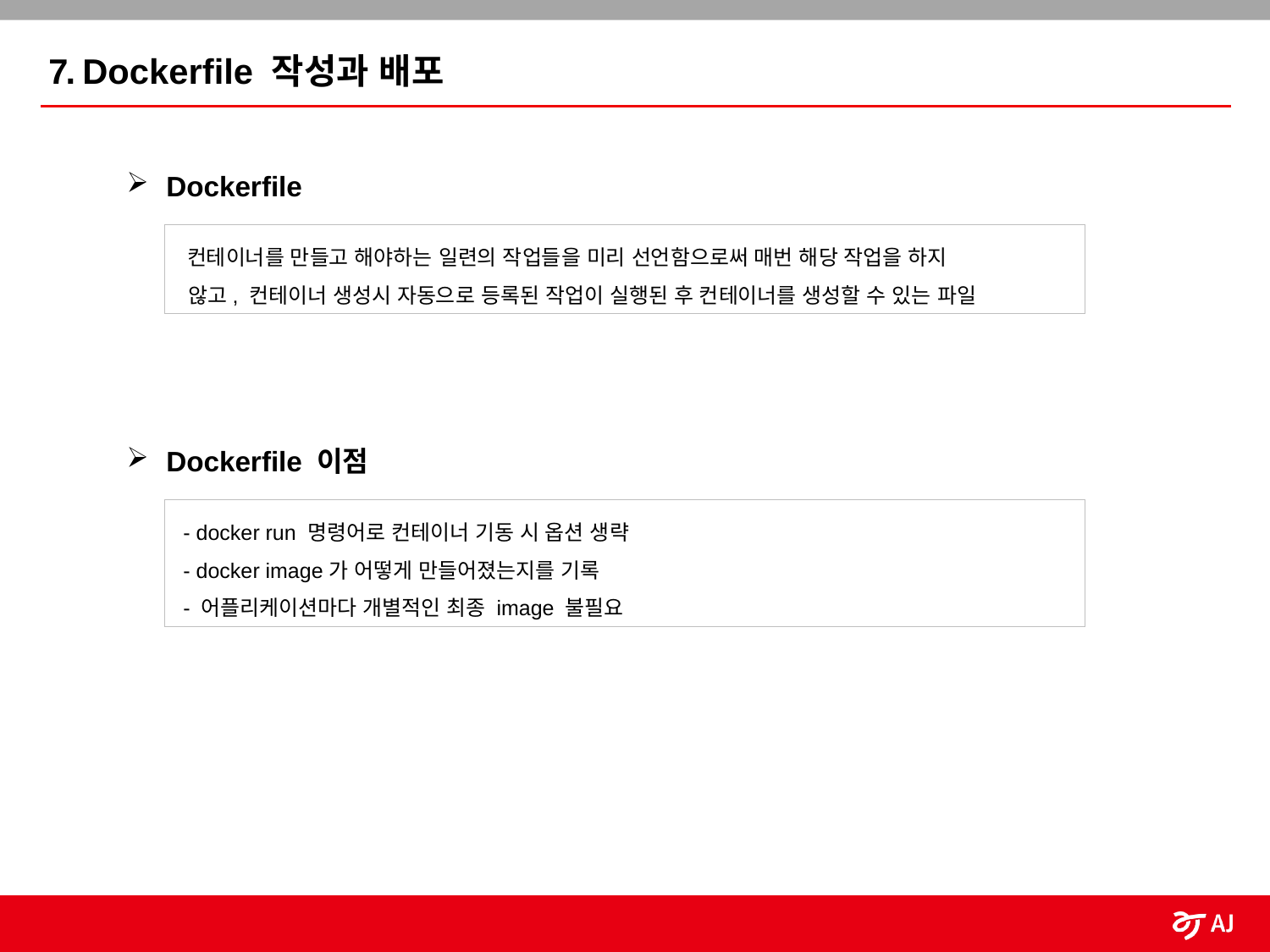

7. Dockerfile 작성과 배포
Dockerfile
 컨테이너를 만들고 해야하는 일련의 작업들을 미리 선언함으로써 매번 해당 작업을 하지
 않고, 컨테이너 생성시 자동으로 등록된 작업이 실행된 후 컨테이너를 생성할 수 있는 파일
Dockerfile 이점
 - docker run 명령어로 컨테이너 기동 시 옵션 생략
 - docker image가 어떻게 만들어졌는지를 기록
 - 어플리케이션마다 개별적인 최종 image 불필요